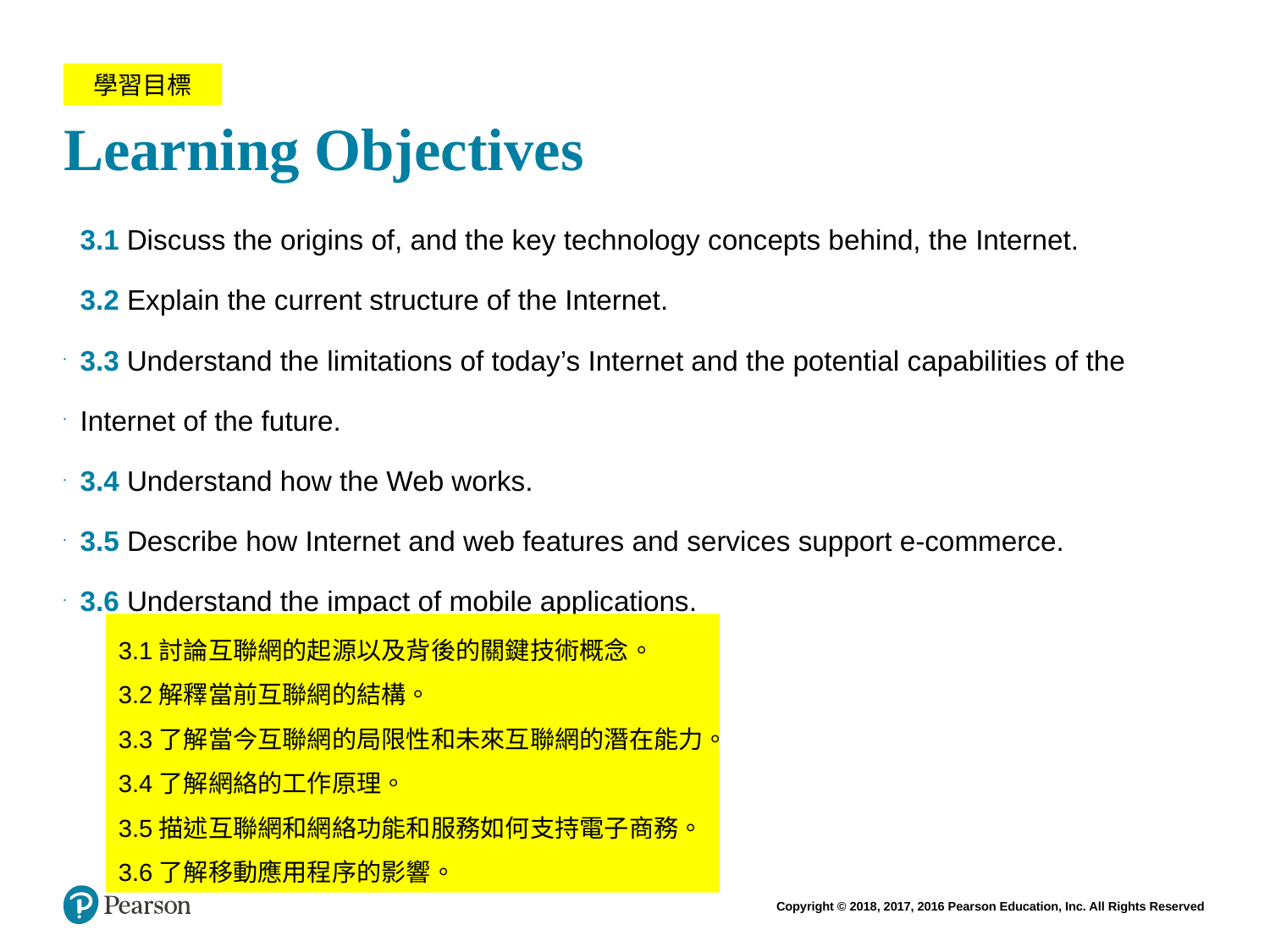

# Learning Objectives
學習目標
3.1 Discuss the origins of, and the key technology concepts behind, the Internet.
3.2 Explain the current structure of the Internet.
3.3 Understand the limitations of today’s Internet and the potential capabilities of the
Internet of the future.
3.4 Understand how the Web works.
3.5 Describe how Internet and web features and services support e-commerce.
3.6 Understand the impact of mobile applications.
3.1討論互聯網的起源以及背後的關鍵技術概念。
3.2解釋當前互聯網的結構。
3.3了解當今互聯網的局限性和未來互聯網的潛在能力。3.4了解網絡的工作原理。
3.5描述互聯網和網絡功能和服務如何支持電子商務。
3.6了解移動應用程序的影響。